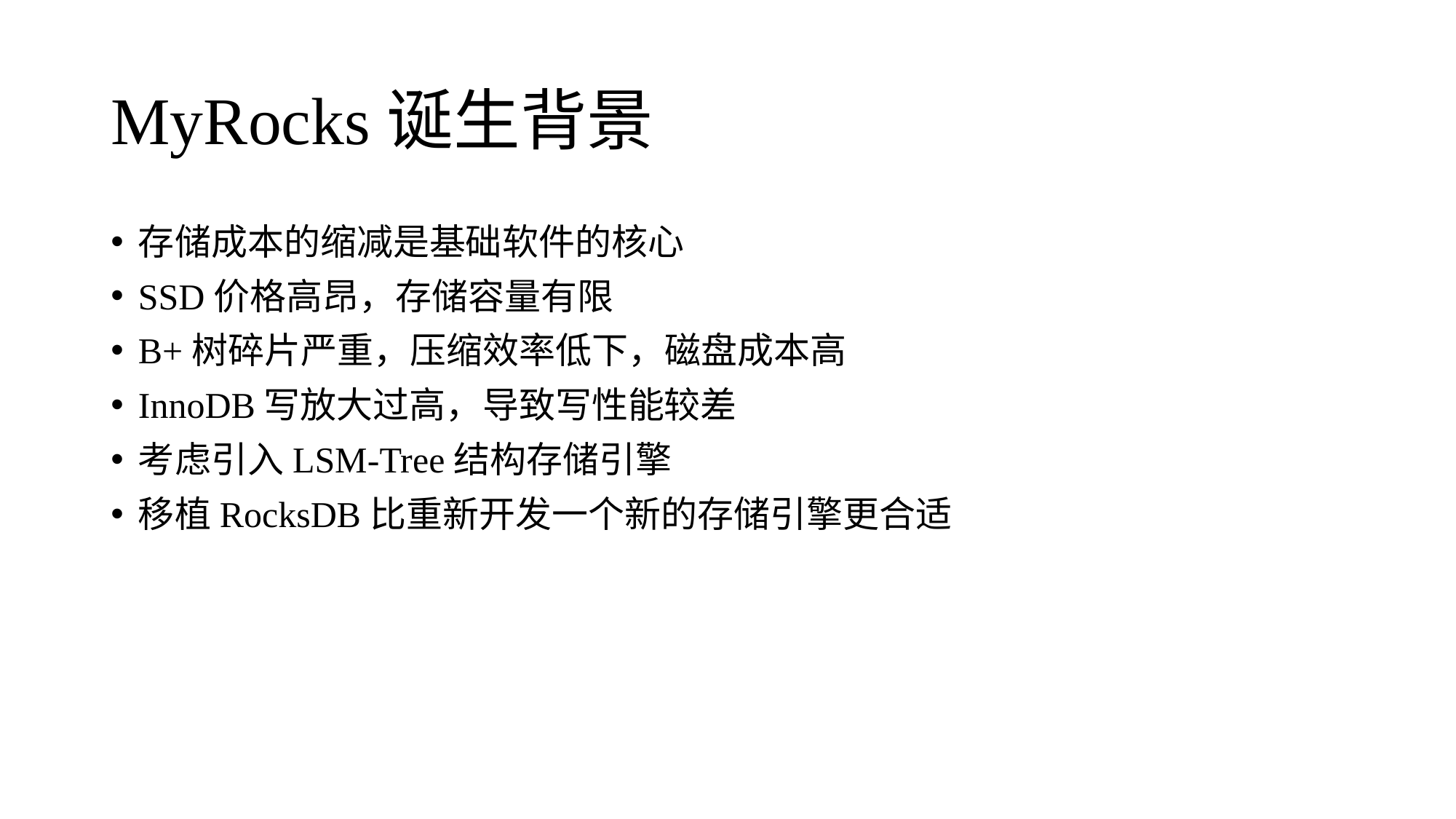

# MyRocks诞生背景
存储成本的缩减是基础软件的核心
SSD价格高昂，存储容量有限
B+树碎片严重，压缩效率低下，磁盘成本高
InnoDB写放大过高，导致写性能较差
考虑引入LSM-Tree结构存储引擎
移植RocksDB比重新开发一个新的存储引擎更合适